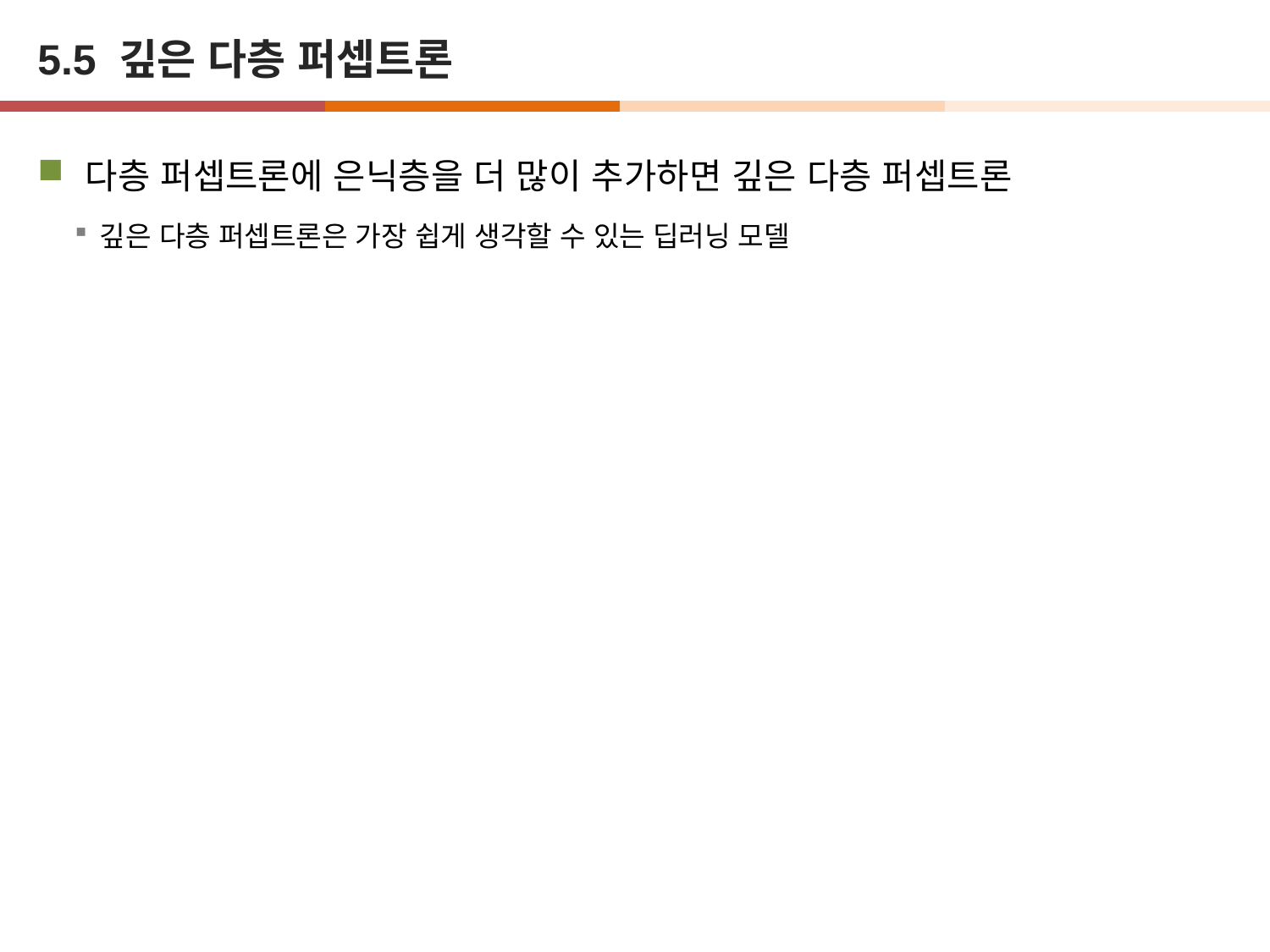

# 5.5 깊은 다층 퍼셉트론
다층 퍼셉트론에 은닉층을 더 많이 추가하면 깊은 다층 퍼셉트론
깊은 다층 퍼셉트론은 가장 쉽게 생각할 수 있는 딥러닝 모델